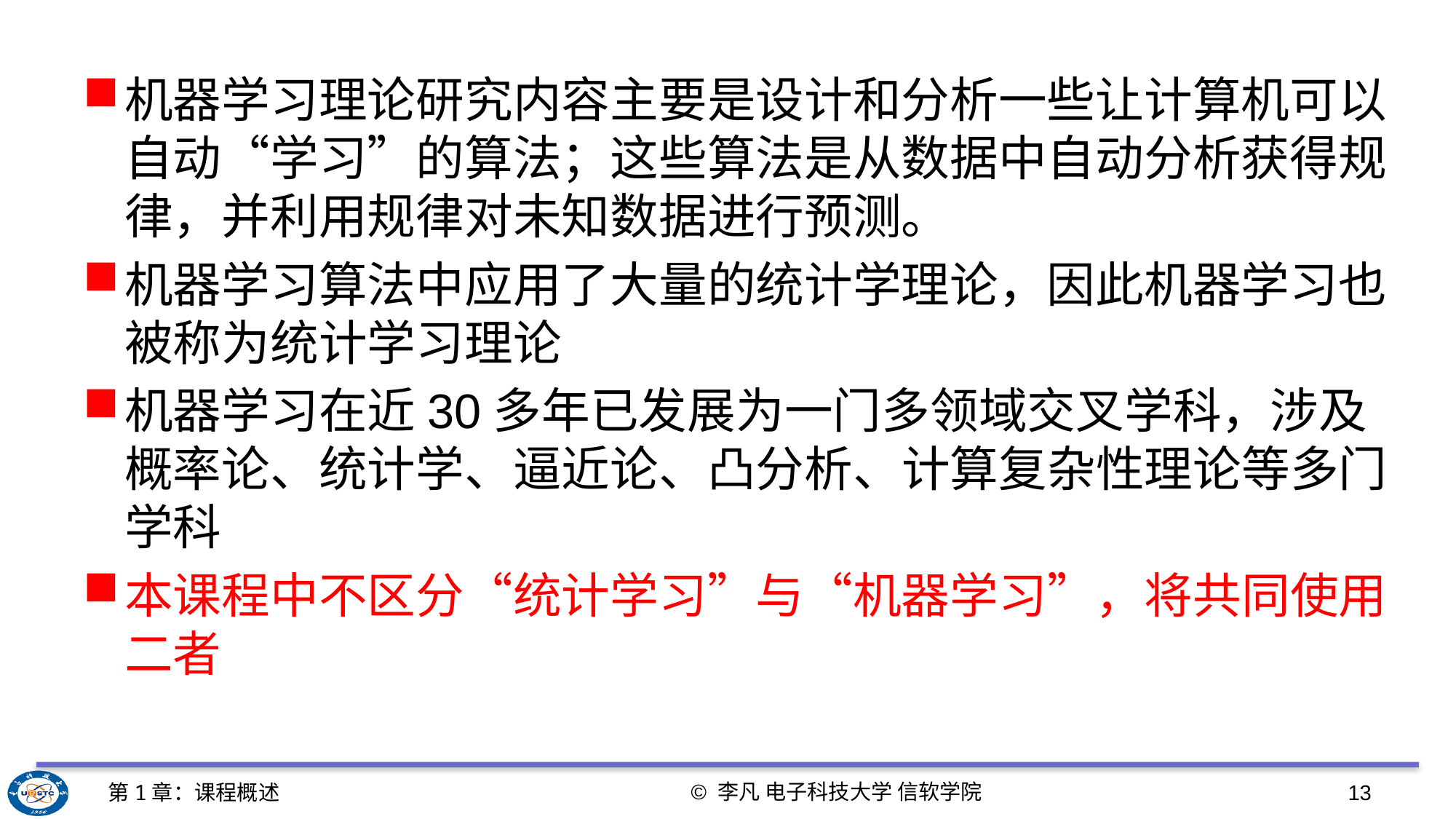

机器学习理论研究内容主要是设计和分析一些让计算机可以自动“学习”的算法；这些算法是从数据中自动分析获得规律，并利用规律对未知数据进行预测。
机器学习算法中应用了大量的统计学理论，因此机器学习也被称为统计学习理论
机器学习在近30多年已发展为一门多领域交叉学科，涉及概率论、统计学、逼近论、凸分析、计算复杂性理论等多门学科
本课程中不区分“统计学习”与“机器学习”，将共同使用二者
© 李凡 电子科技大学 信软学院
第1章：课程概述
13